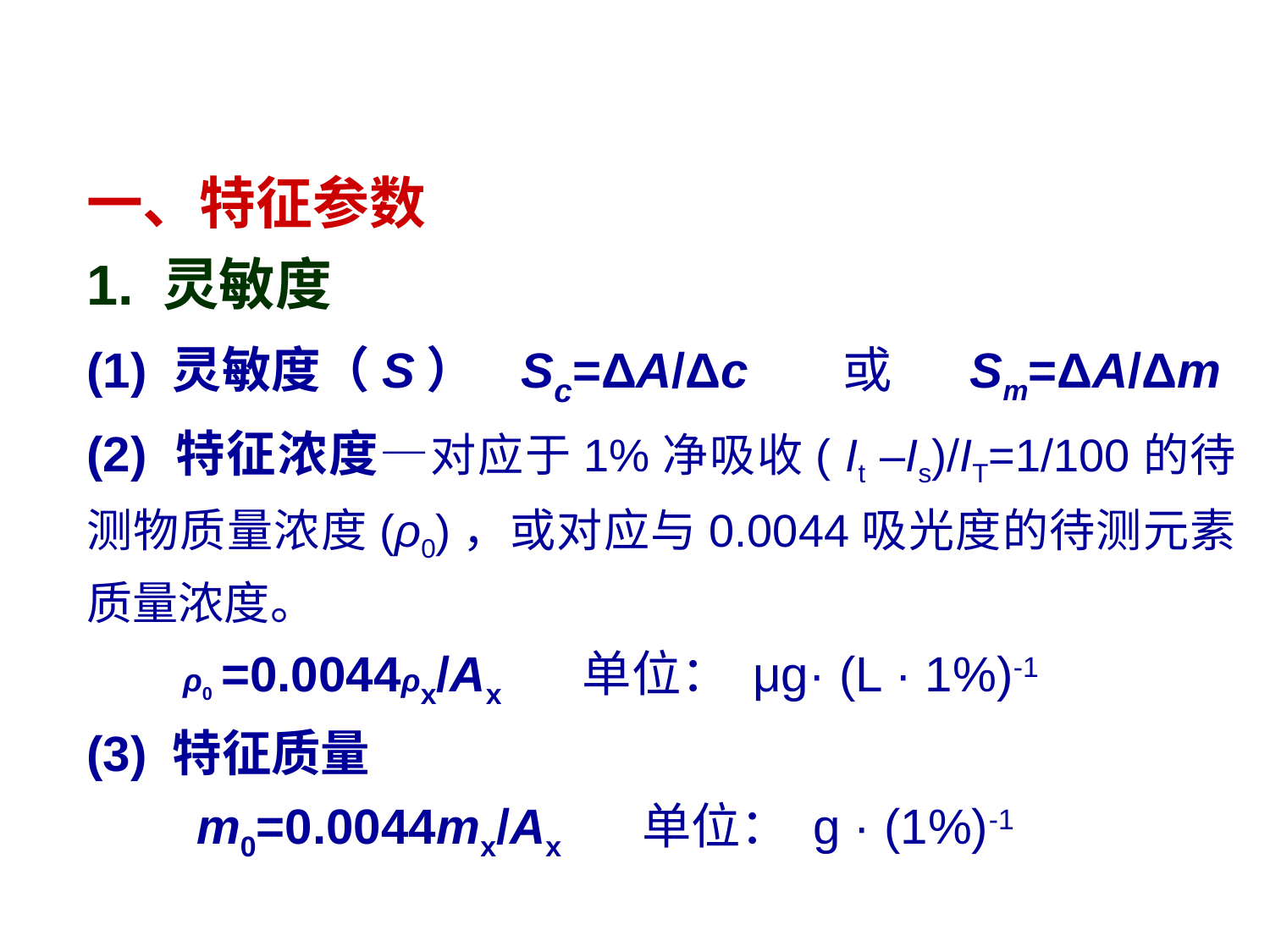

一、特征参数
1. 灵敏度
(1) 灵敏度（S）   Sc=ΔA/Δc      或      Sm=ΔA/Δm
(2) 特征浓度—对应于1%净吸收( It –Is)/IT=1/100的待测物质量浓度(ρ0)，或对应与0.0044吸光度的待测元素质量浓度。
       ρ0 =0.0044ρx/Ax     单位： μg· (L · 1%)-1
(3) 特征质量
        m0=0.0044mx/Ax     单位： g · (1%)-1